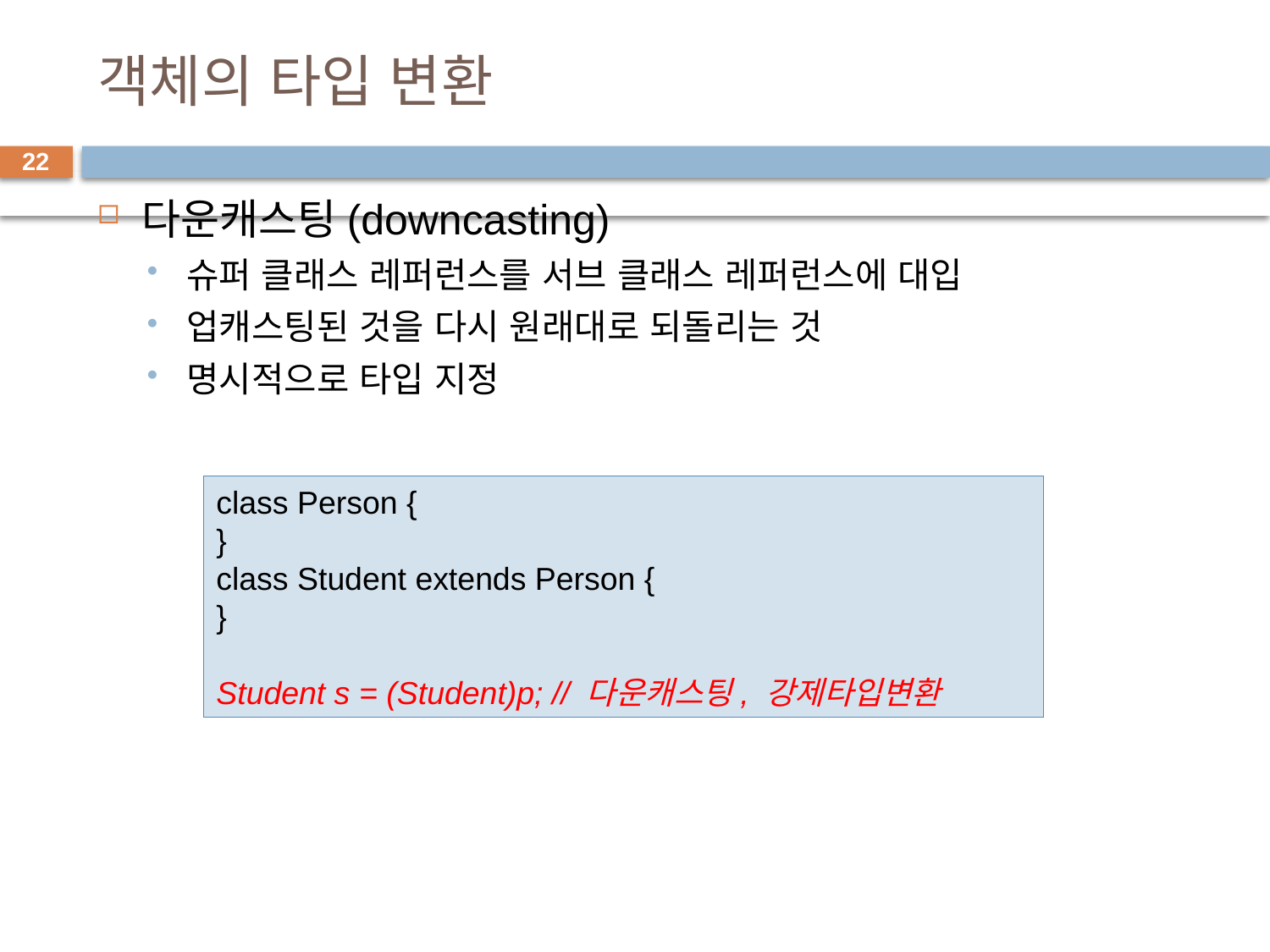

# 객체의 타입 변환
22
다운캐스팅(downcasting)
슈퍼 클래스 레퍼런스를 서브 클래스 레퍼런스에 대입
업캐스팅된 것을 다시 원래대로 되돌리는 것
명시적으로 타입 지정
class Person {
}
class Student extends Person {
}

Student s = (Student)p; // 다운캐스팅, 강제타입변환